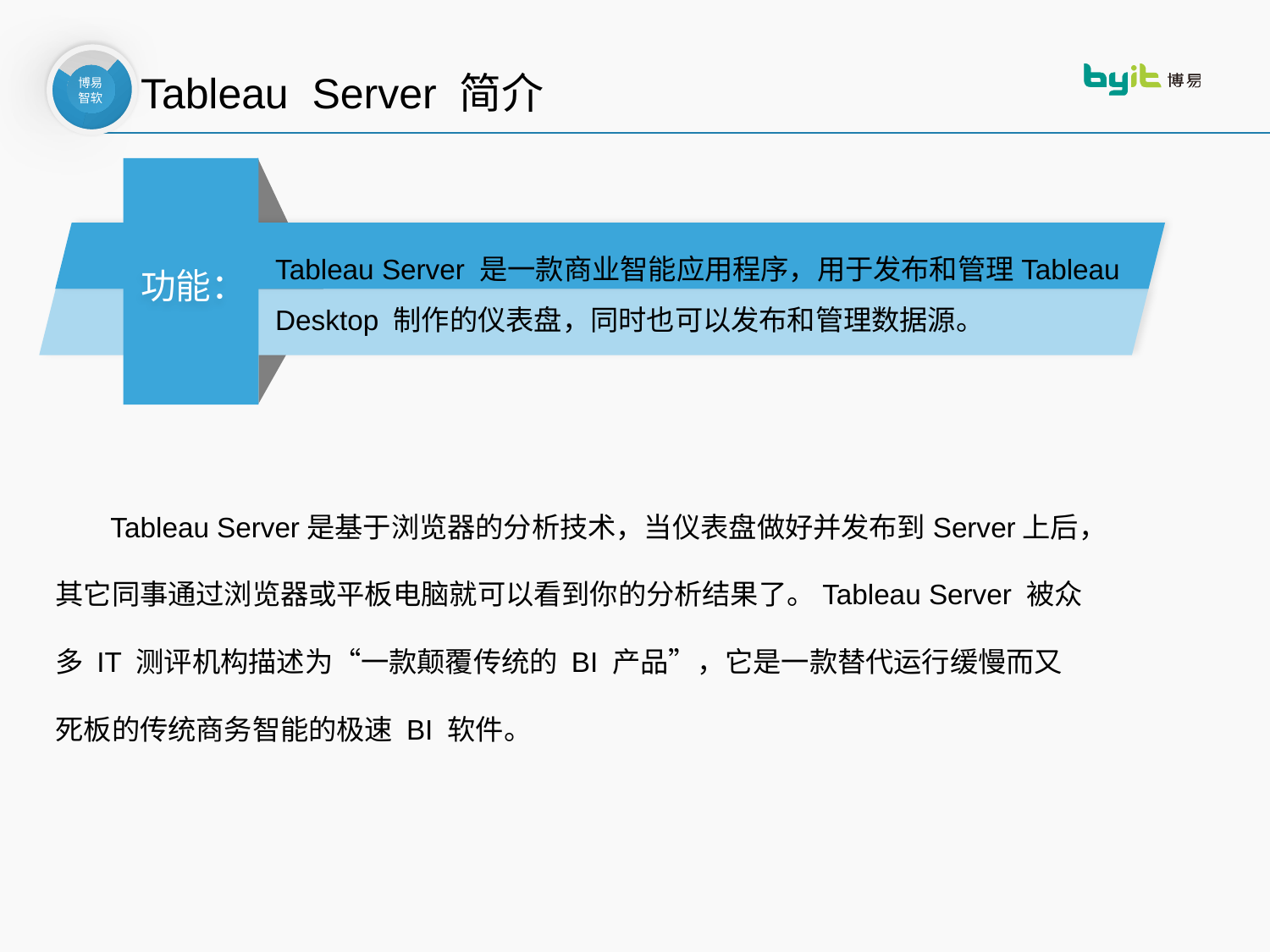

Tableau  Server 简介

Tableau Server 是一款商业智能应用程序，用于发布和管理Tableau Desktop 制作的仪表盘，同时也可以发布和管理数据源。
功能：

       Tableau Server是基于浏览器的分析技术，当仪表盘做好并发布到Server上后，其它同事通过浏览器或平板电脑就可以看到你的分析结果了。Tableau Server 被众多 IT 测评机构描述为“一款颠覆传统的 BI 产品”，它是一款替代运行缓慢而又死板的传统商务智能的极速 BI 软件。